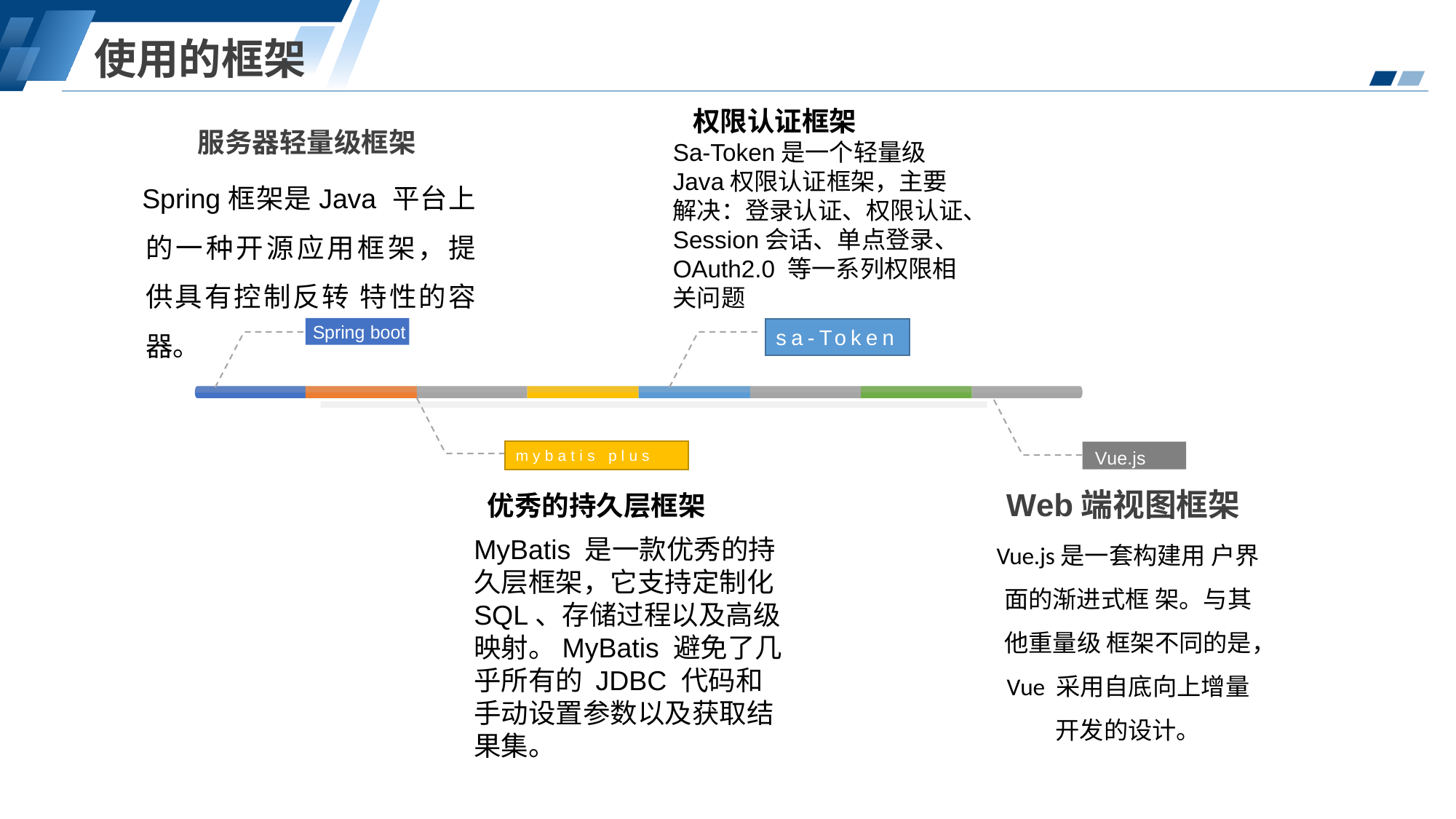

使用的框架

权限认证框架
服务器轻量级框架
Sa-Token是一个轻量级Java权限认证框架，主要解决：登录认证、权限认证、Session会话、单点登录、OAuth2.0 等一系列权限相关问题
Spring框架是Java 平台上的一种开源应用框架，提 供具有控制反转 特性的容器。
Spring boot

sa-Token

mybatis plus
Vue.js
优秀的持久层框架
   Web端视图框架
Vue.js是一套构建用 户界面的渐进式框 架。与其他重量级 框架不同的是，Vue 采用自底向上增量 开发的设计。
MyBatis 是一款优秀的持久层框架，它支持定制化 SQL、存储过程以及高级映射。MyBatis 避免了几乎所有的 JDBC 代码和手动设置参数以及获取结果集。